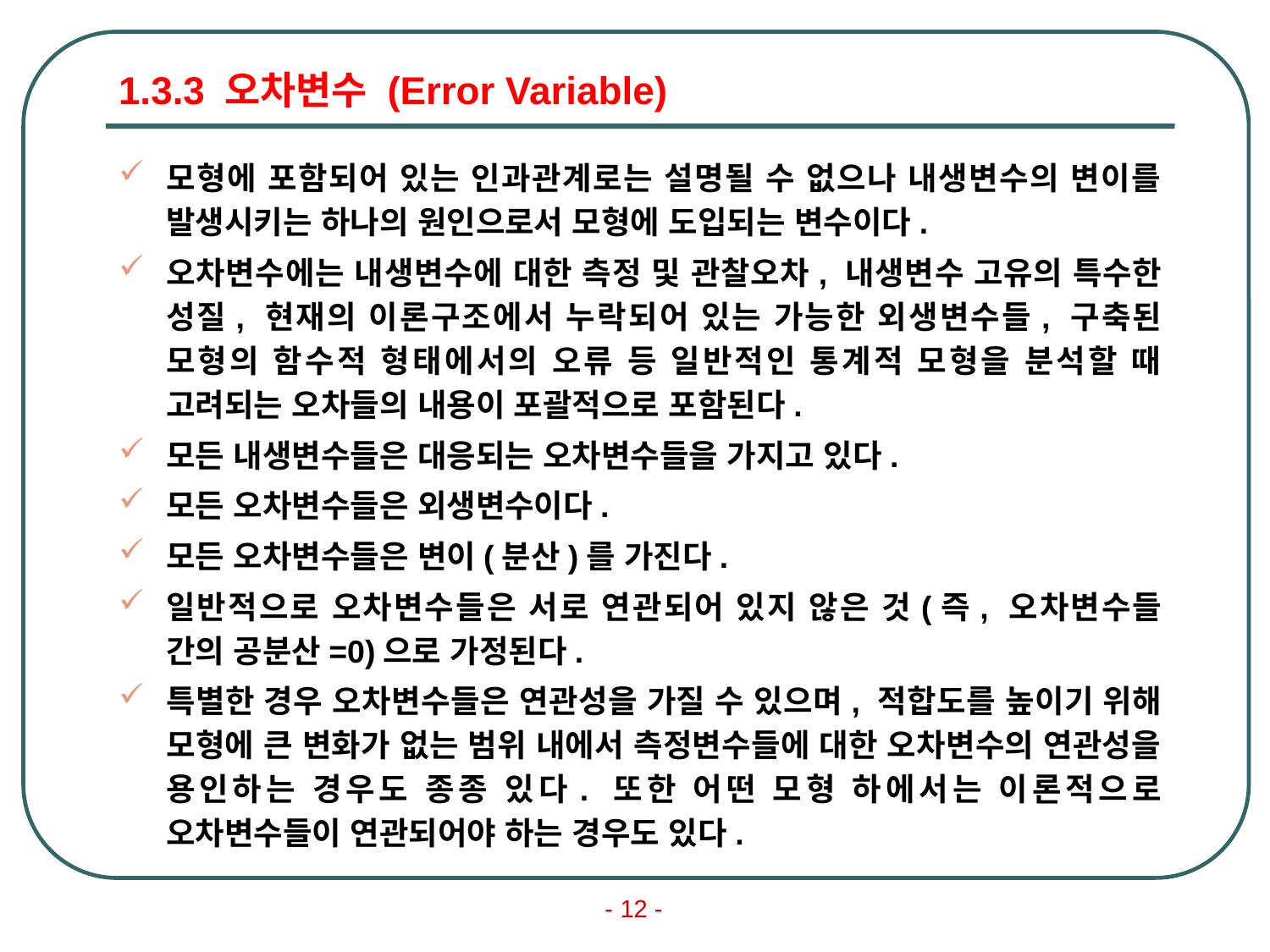

# 1.3.3 오차변수 (Error Variable)
모형에 포함되어 있는 인과관계로는 설명될 수 없으나 내생변수의 변이를 발생시키는 하나의 원인으로서 모형에 도입되는 변수이다.
오차변수에는 내생변수에 대한 측정 및 관찰오차, 내생변수 고유의 특수한 성질, 현재의 이론구조에서 누락되어 있는 가능한 외생변수들, 구축된 모형의 함수적 형태에서의 오류 등 일반적인 통계적 모형을 분석할 때 고려되는 오차들의 내용이 포괄적으로 포함된다.
모든 내생변수들은 대응되는 오차변수들을 가지고 있다.
모든 오차변수들은 외생변수이다.
모든 오차변수들은 변이(분산)를 가진다.
일반적으로 오차변수들은 서로 연관되어 있지 않은 것(즉, 오차변수들 간의 공분산=0)으로 가정된다.
특별한 경우 오차변수들은 연관성을 가질 수 있으며, 적합도를 높이기 위해 모형에 큰 변화가 없는 범위 내에서 측정변수들에 대한 오차변수의 연관성을 용인하는 경우도 종종 있다. 또한 어떤 모형 하에서는 이론적으로 오차변수들이 연관되어야 하는 경우도 있다.

- 12 -